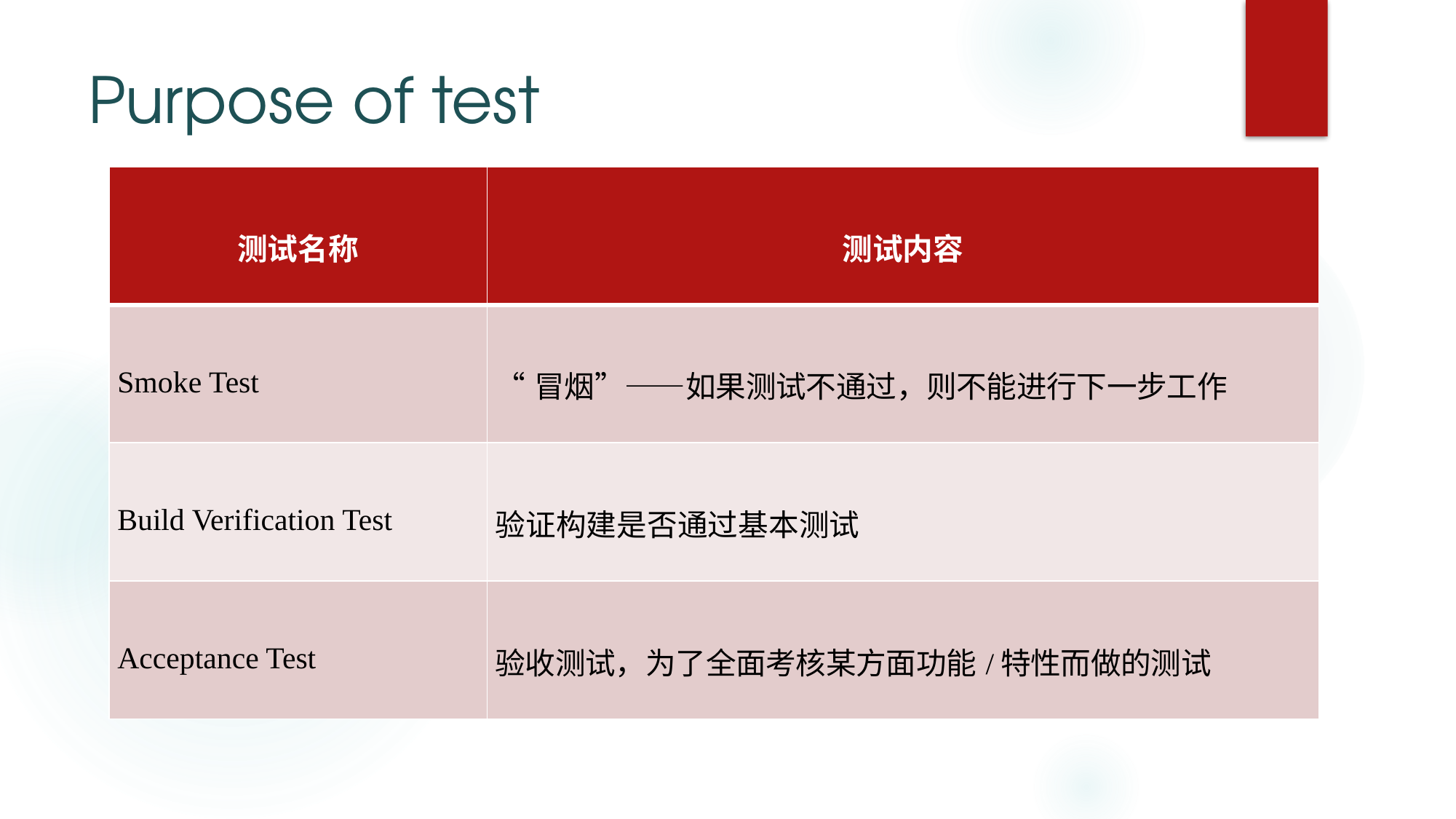

# Purpose of test
| 测试名称 | 测试内容 |
| --- | --- |
| Smoke Test | “冒烟”——如果测试不通过，则不能进行下一步工作 |
| Build Verification Test | 验证构建是否通过基本测试 |
| Acceptance Test | 验收测试，为了全面考核某方面功能/特性而做的测试 |